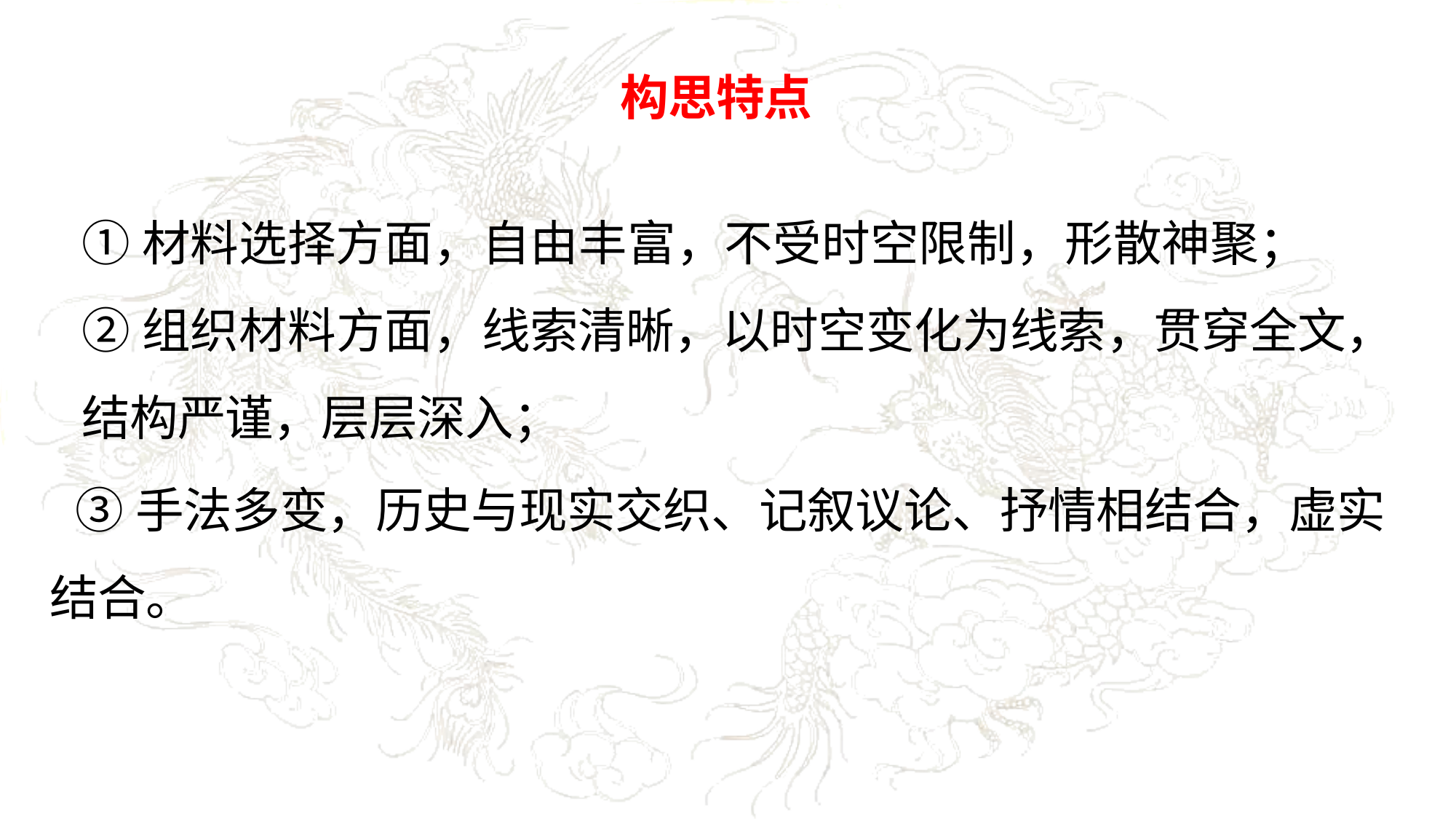

构思特点
①材料选择方面，自由丰富，不受时空限制，形散神聚；
②组织材料方面，线索清晰，以时空变化为线索，贯穿全文，结构严谨，层层深入；
  ③手法多变，历史与现实交织、记叙议论、抒情相结合，虚实结合。